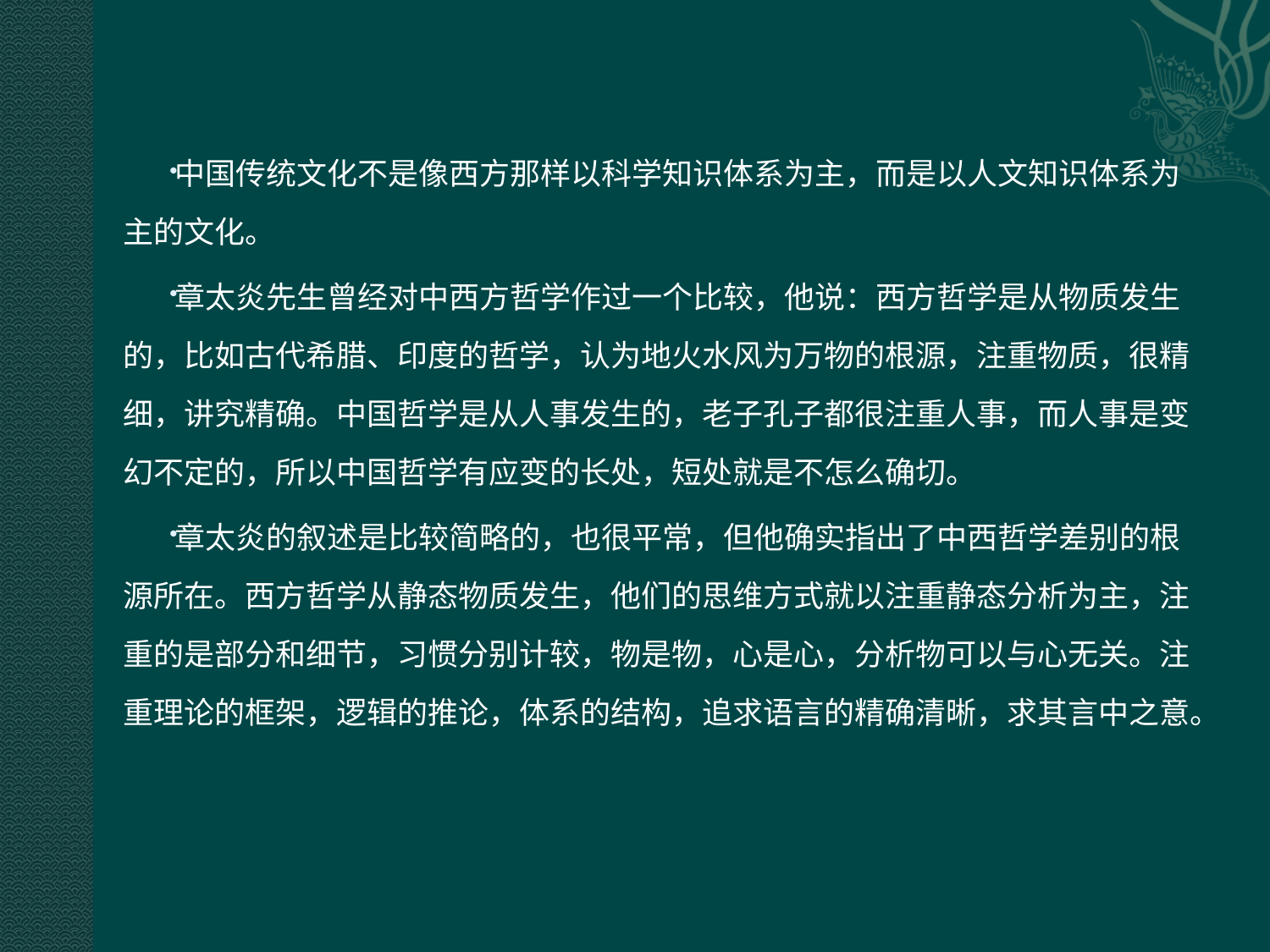

中国传统文化不是像西方那样以科学知识体系为主，而是以人文知识体系为主的文化。
章太炎先生曾经对中西方哲学作过一个比较，他说：西方哲学是从物质发生的，比如古代希腊、印度的哲学，认为地火水风为万物的根源，注重物质，很精细，讲究精确。中国哲学是从人事发生的，老子孔子都很注重人事，而人事是变幻不定的，所以中国哲学有应变的长处，短处就是不怎么确切。
章太炎的叙述是比较简略的，也很平常，但他确实指出了中西哲学差别的根源所在。西方哲学从静态物质发生，他们的思维方式就以注重静态分析为主，注重的是部分和细节，习惯分别计较，物是物，心是心，分析物可以与心无关。注重理论的框架，逻辑的推论，体系的结构，追求语言的精确清晰，求其言中之意。